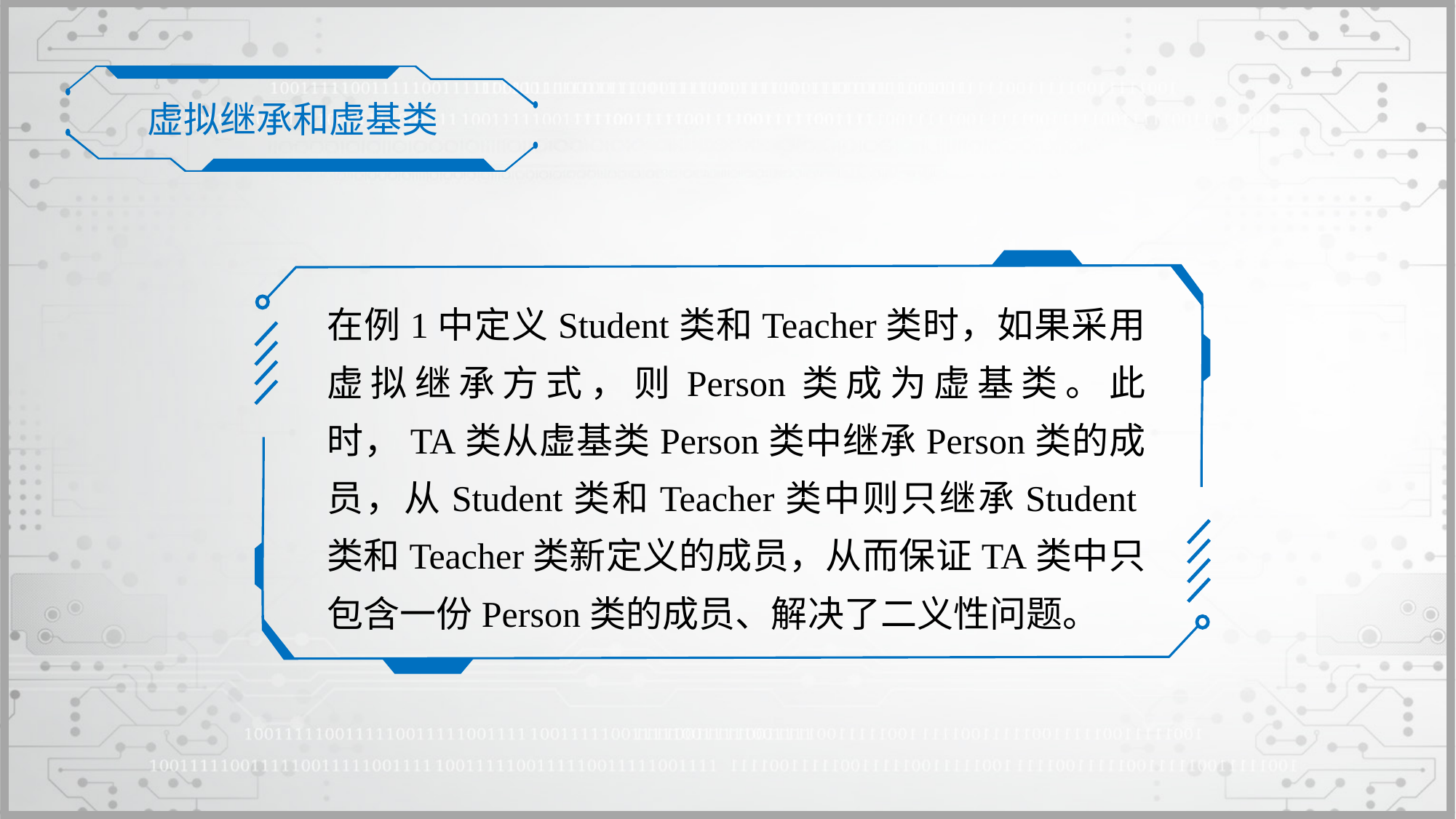

虚拟继承和虚基类

在例1中定义Student类和Teacher类时，如果采用虚拟继承方式，则Person类成为虚基类。此时，TA类从虚基类Person类中继承Person类的成员，从Student类和Teacher类中则只继承Student类和Teacher类新定义的成员，从而保证TA类中只包含一份Person类的成员、解决了二义性问题。